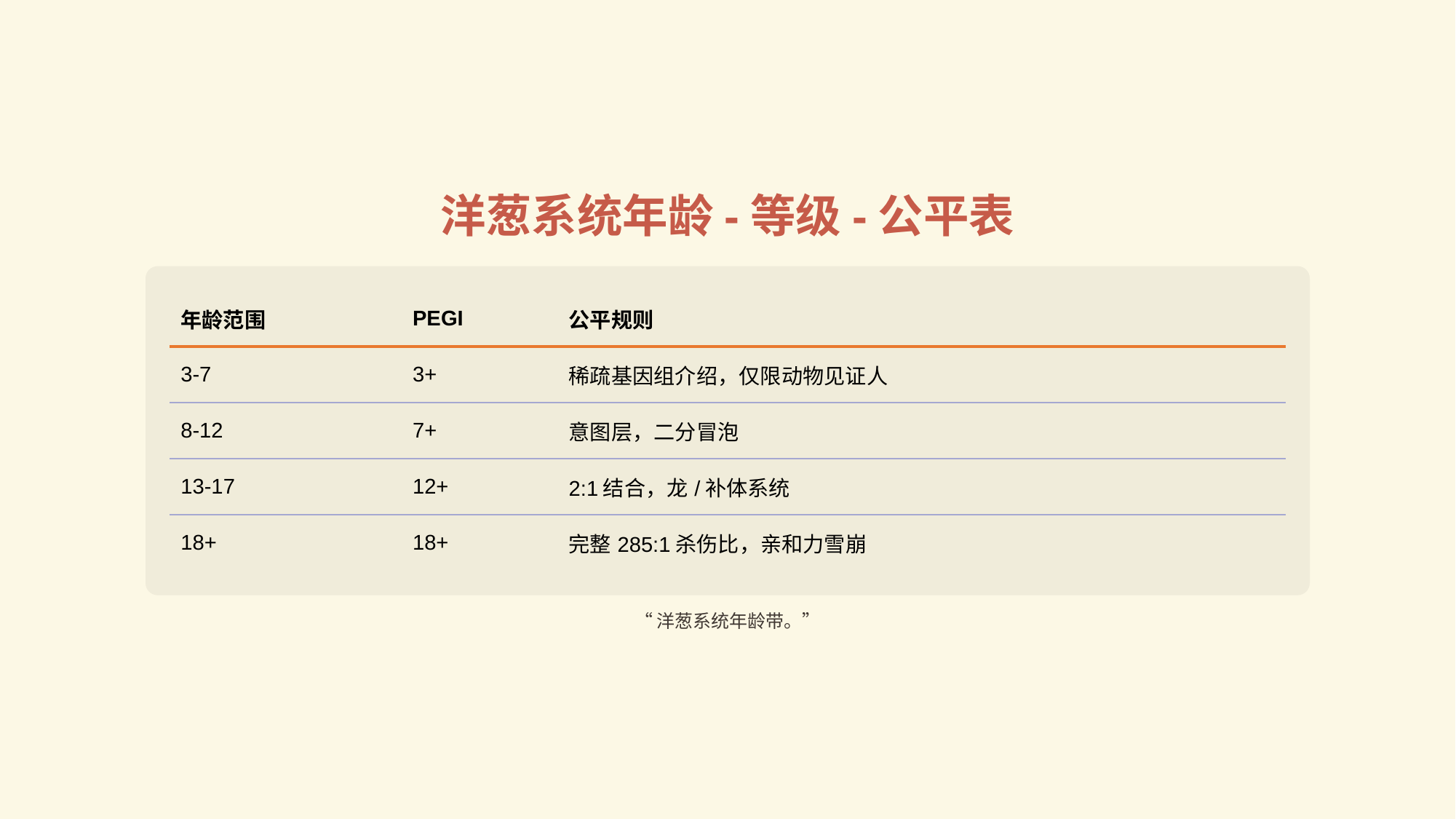

洋葱系统年龄-等级-公平表

| 年龄范围 | PEGI | 公平规则 |
| --- | --- | --- |
| 3-7 | 3+ | 稀疏基因组介绍，仅限动物见证人 |
| 8-12 | 7+ | 意图层，二分冒泡 |
| 13-17 | 12+ | 2:1结合，龙/补体系统 |
| 18+ | 18+ | 完整285:1杀伤比，亲和力雪崩 |
“洋葱系统年龄带。”